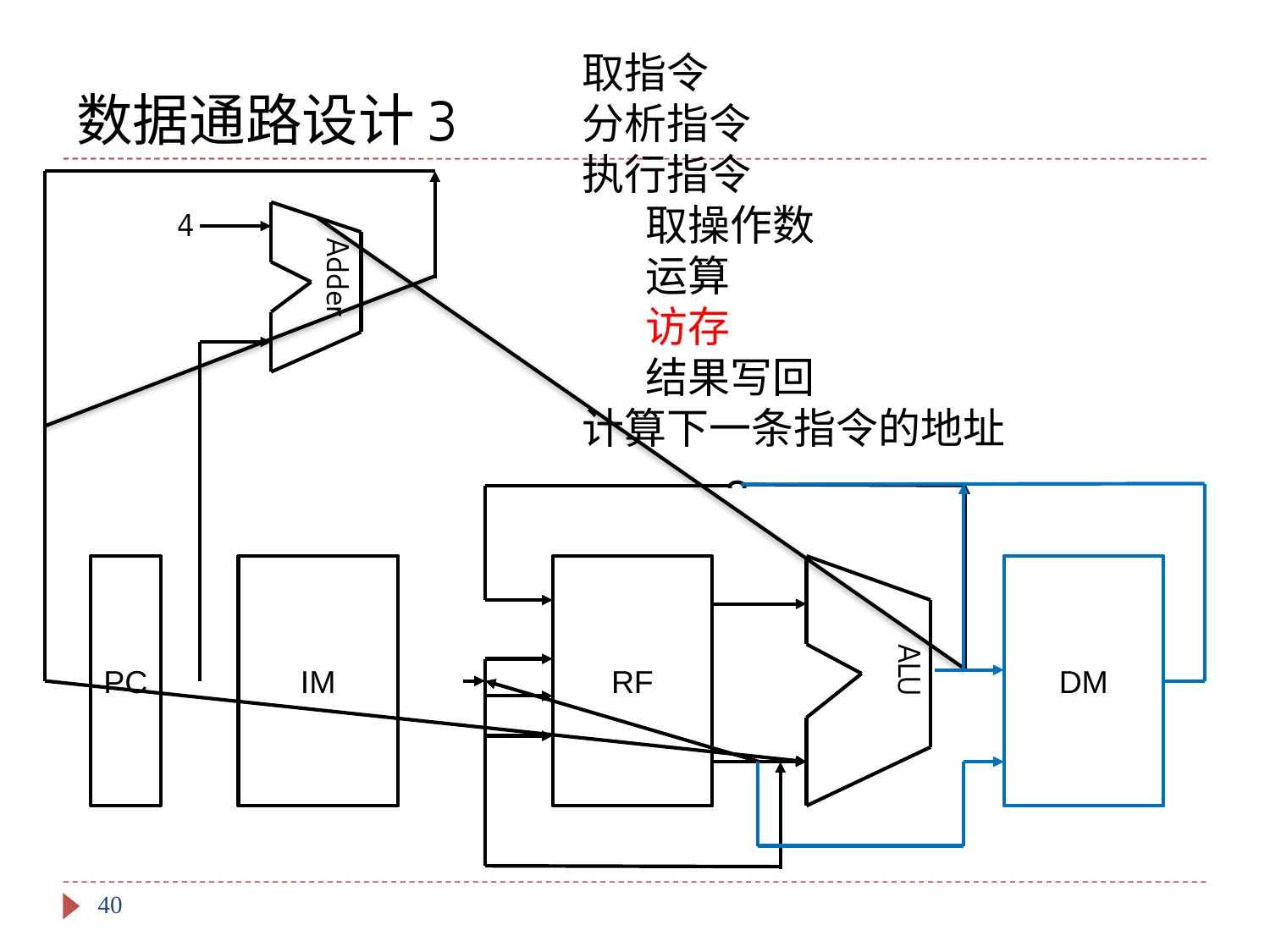

# 数据通路设计3
取指令
分析指令
执行指令
取操作数
运算
访存
结果写回
计算下一条指令的地址
4
Adder

PC
IM
RF
ALU
DM
40